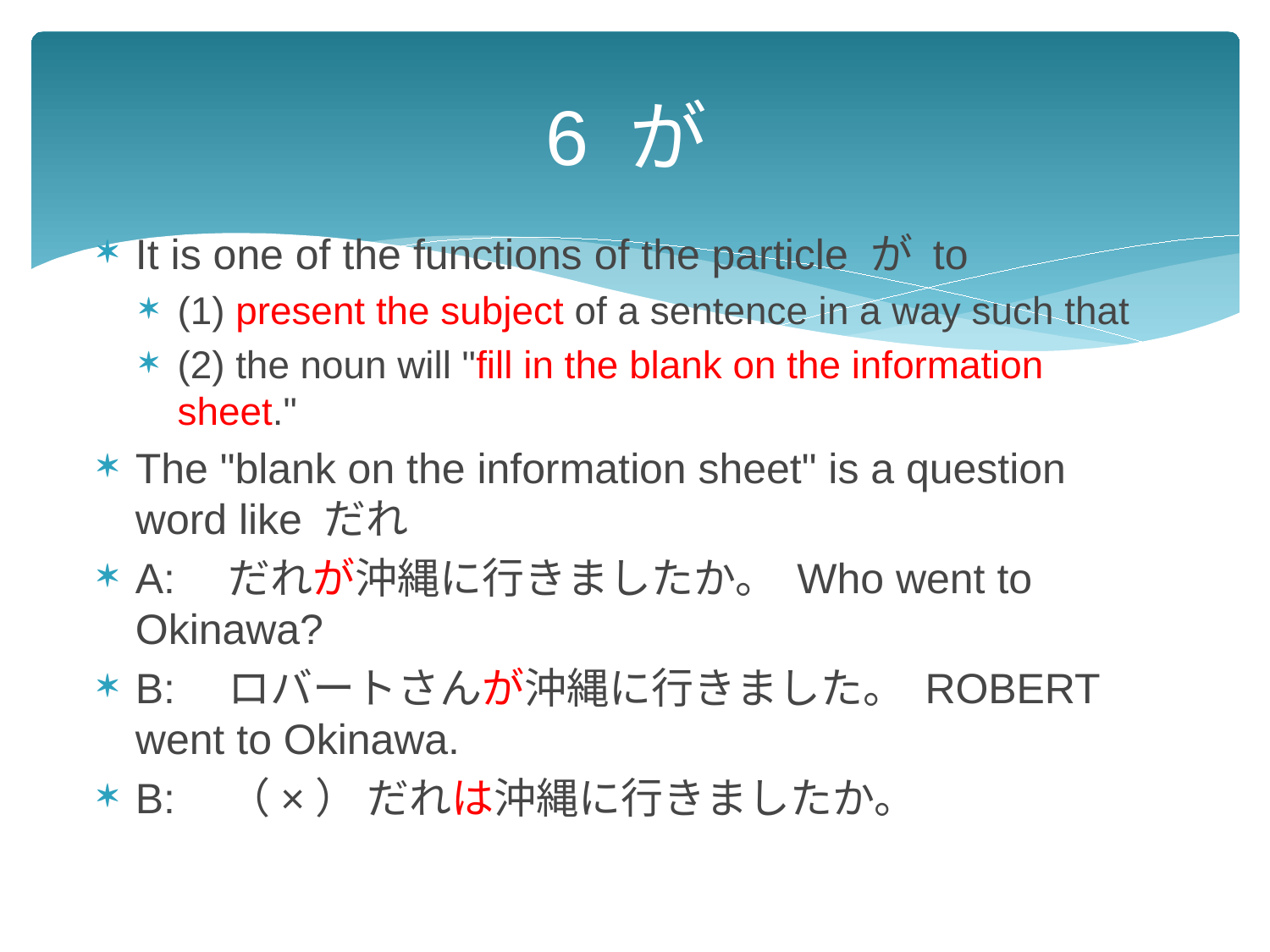

# 6 が
It is one of the functions of the particle が to
(1) present the subject of a sentence in a way such that
(2) the noun will "fill in the blank on the information sheet."
The "blank on the information sheet" is a question word like だれ
A:　だれが沖縄に行きましたか。 Who went to Okinawa?
B:　ロバートさんが沖縄に行きました。 ROBERT went to Okinawa.
B:　（×） だれは沖縄に行きましたか。